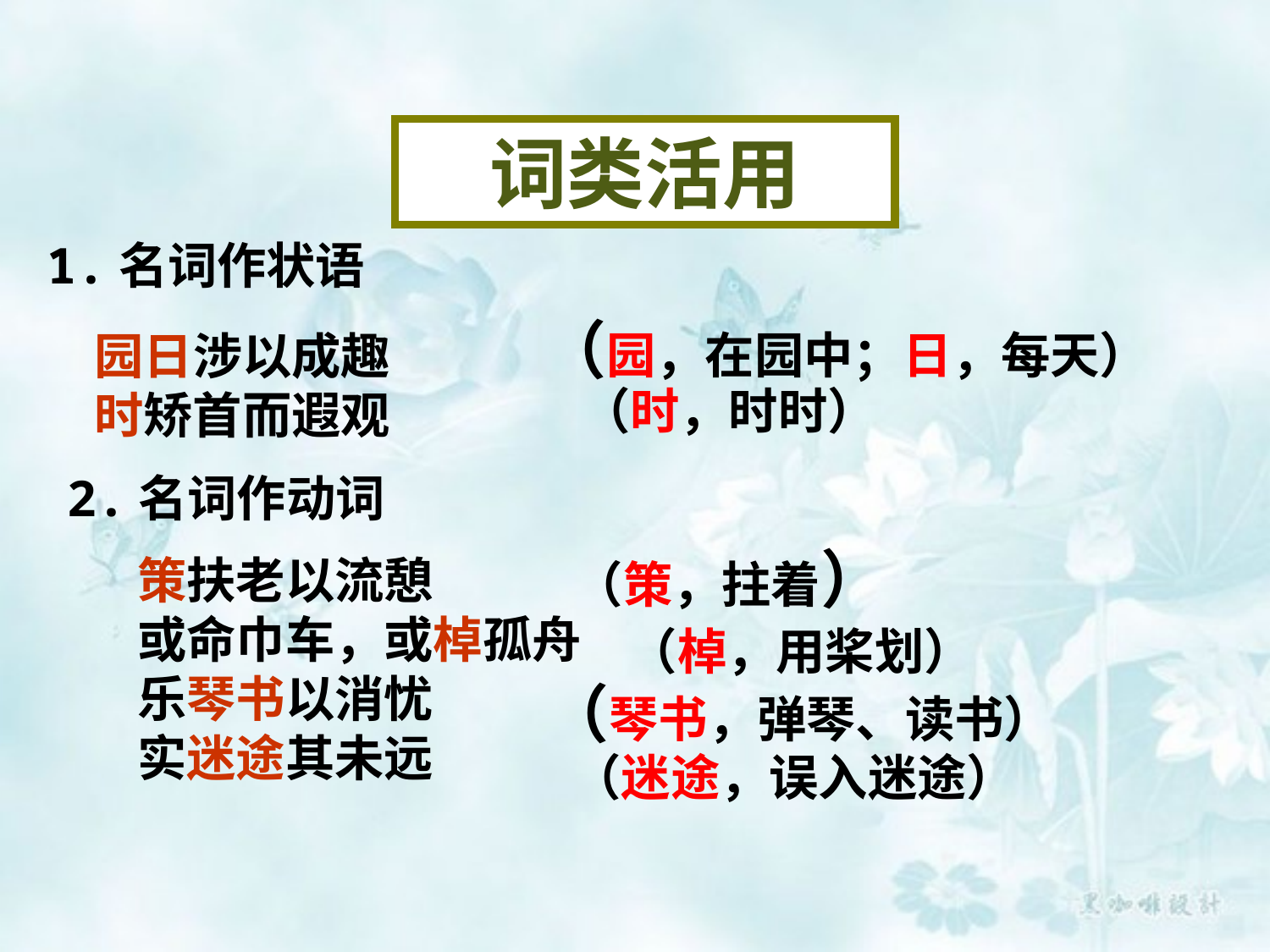

词类活用
1.名词作状语
（园，在园中；日，每天）
园日涉以成趣
时矫首而遐观
（时，时时）
2.名词作动词
（策，拄着）
策扶老以流憩
或命巾车，或棹孤舟
乐琴书以消忧
实迷途其未远
（棹，用桨划）
（琴书，弹琴、读书）
（迷途，误入迷途）